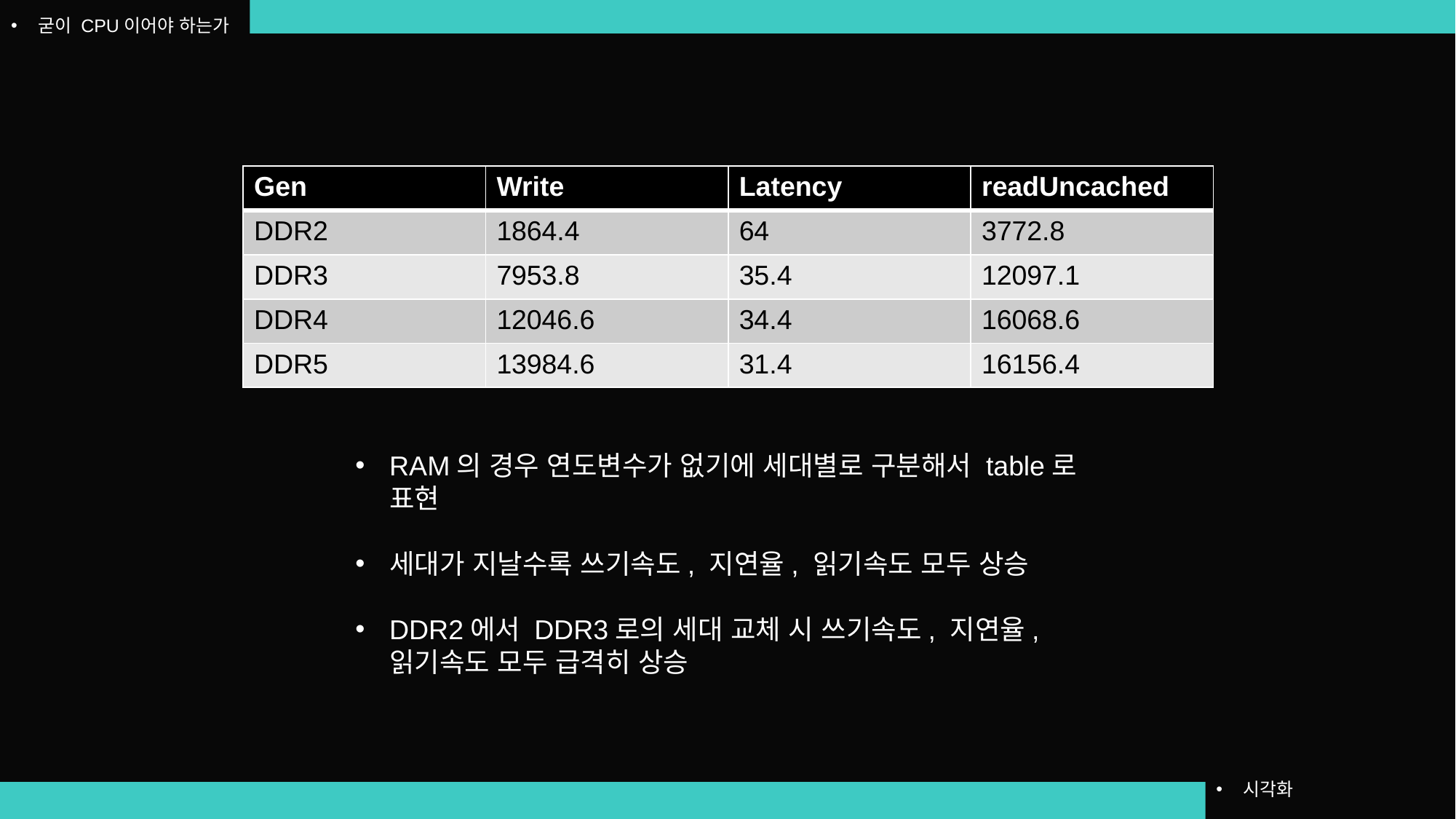

굳이 CPU이어야 하는가
| Gen | Write | Latency | readUncached |
| --- | --- | --- | --- |
| DDR2 | 1864.4 | 64 | 3772.8 |
| DDR3 | 7953.8 | 35.4 | 12097.1 |
| DDR4 | 12046.6 | 34.4 | 16068.6 |
| DDR5 | 13984.6 | 31.4 | 16156.4 |
RAM의 경우 연도변수가 없기에 세대별로 구분해서 table로 표현

세대가 지날수록 쓰기속도, 지연율, 읽기속도 모두 상승

DDR2에서 DDR3로의 세대 교체 시 쓰기속도, 지연율, 읽기속도 모두 급격히 상승
시각화